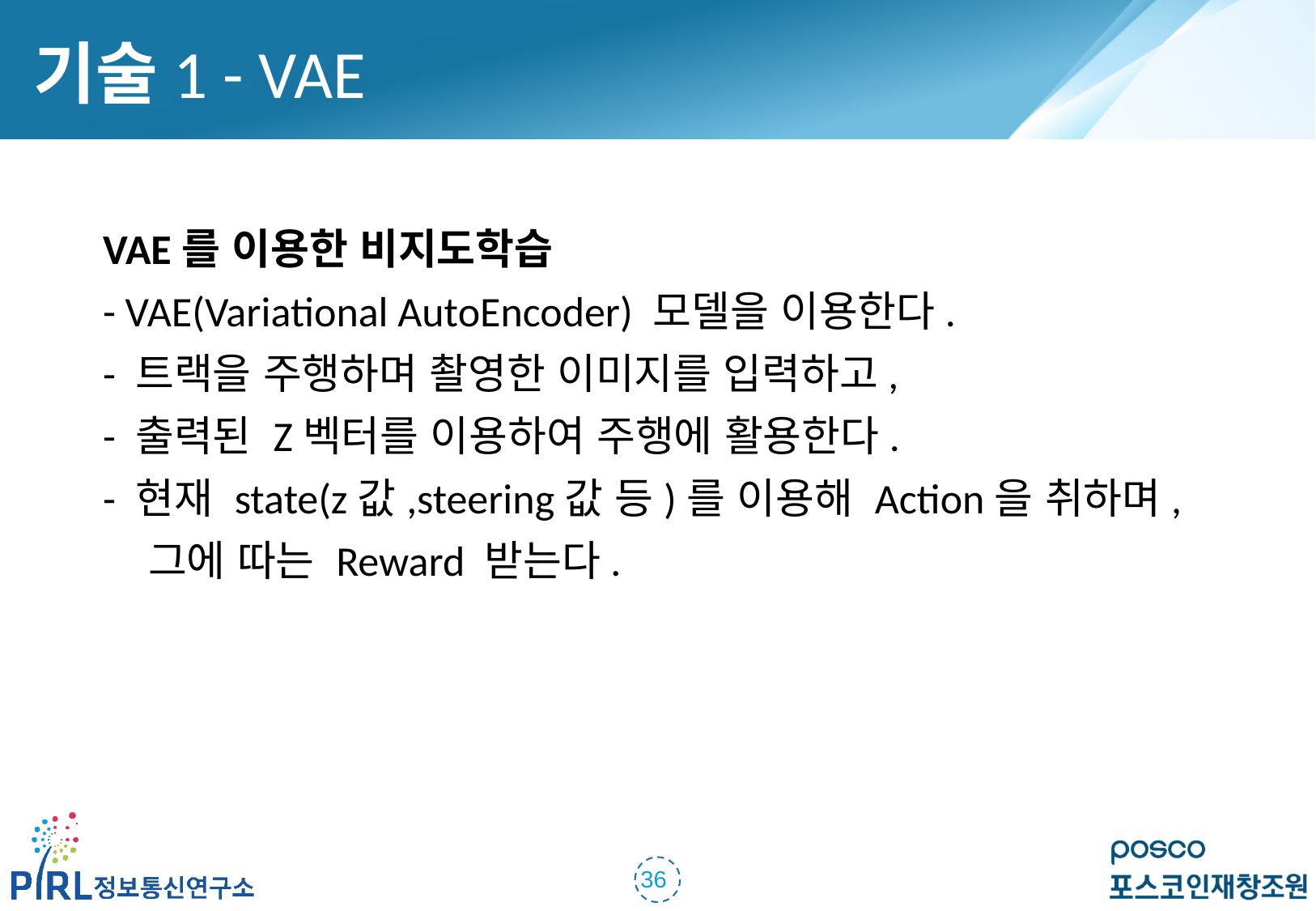

기술1 - VAE
VAE를 이용한 비지도학습
- VAE(Variational AutoEncoder) 모델을 이용한다.
- 트랙을 주행하며 촬영한 이미지를 입력하고,
- 출력된 Z벡터를 이용하여 주행에 활용한다.
- 현재 state(z값,steering값 등)를 이용해 Action을 취하며,
   그에 따는 Reward 받는다.